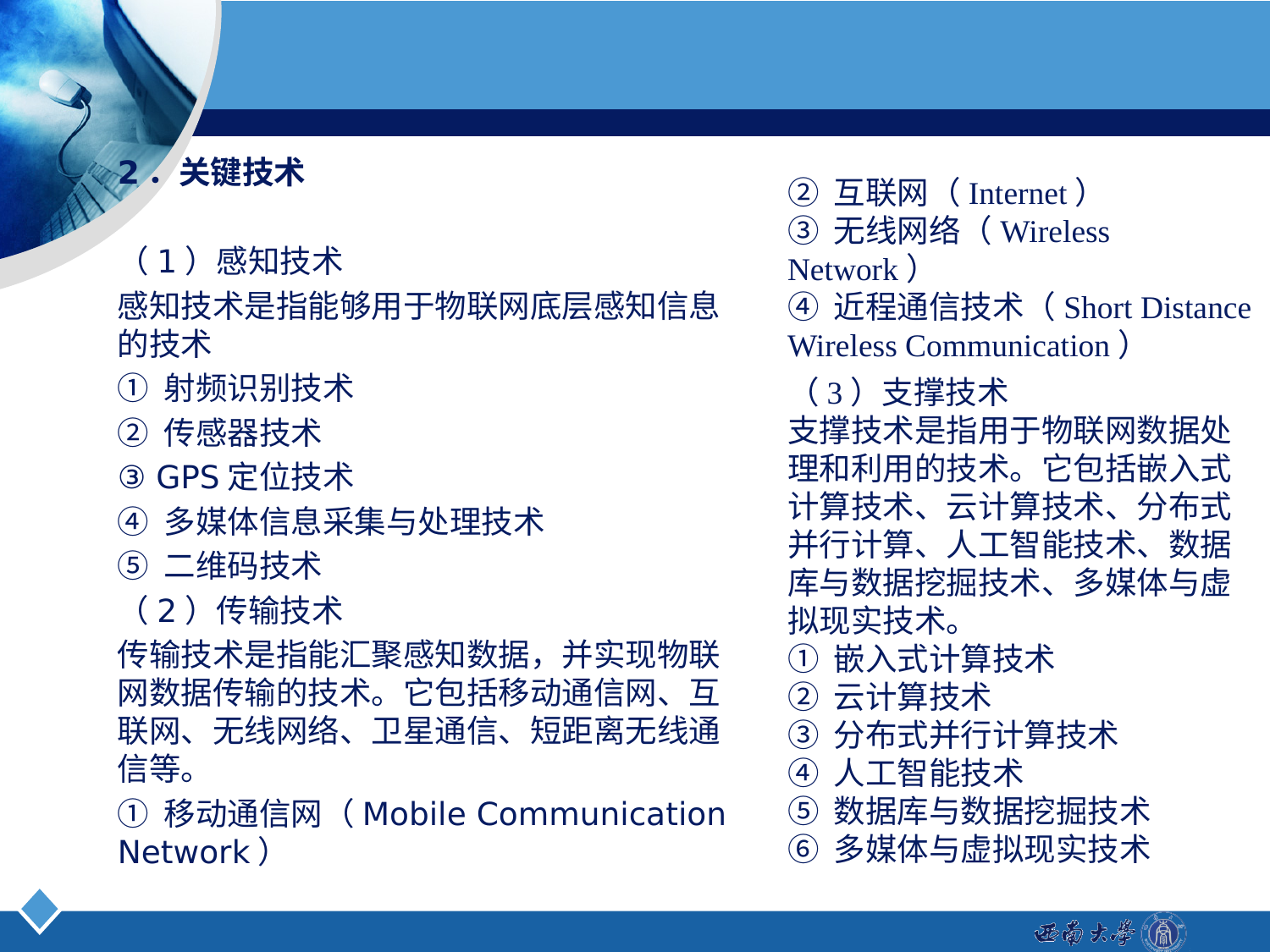

2．关键技术

（1）感知技术
感知技术是指能够用于物联网底层感知信息的技术
① 射频识别技术
② 传感器技术
③ GPS定位技术
④ 多媒体信息采集与处理技术
⑤ 二维码技术
（2）传输技术
传输技术是指能汇聚感知数据，并实现物联网数据传输的技术。它包括移动通信网、互联网、无线网络、卫星通信、短距离无线通信等。
① 移动通信网（Mobile Communication Network）

② 互联网（Internet）
③ 无线网络（Wireless Network）
④ 近程通信技术（Short Distance Wireless Communication）
（3）支撑技术
支撑技术是指用于物联网数据处理和利用的技术。它包括嵌入式计算技术、云计算技术、分布式并行计算、人工智能技术、数据库与数据挖掘技术、多媒体与虚拟现实技术。
① 嵌入式计算技术
② 云计算技术
③ 分布式并行计算技术
④ 人工智能技术
⑤ 数据库与数据挖掘技术
⑥ 多媒体与虚拟现实技术